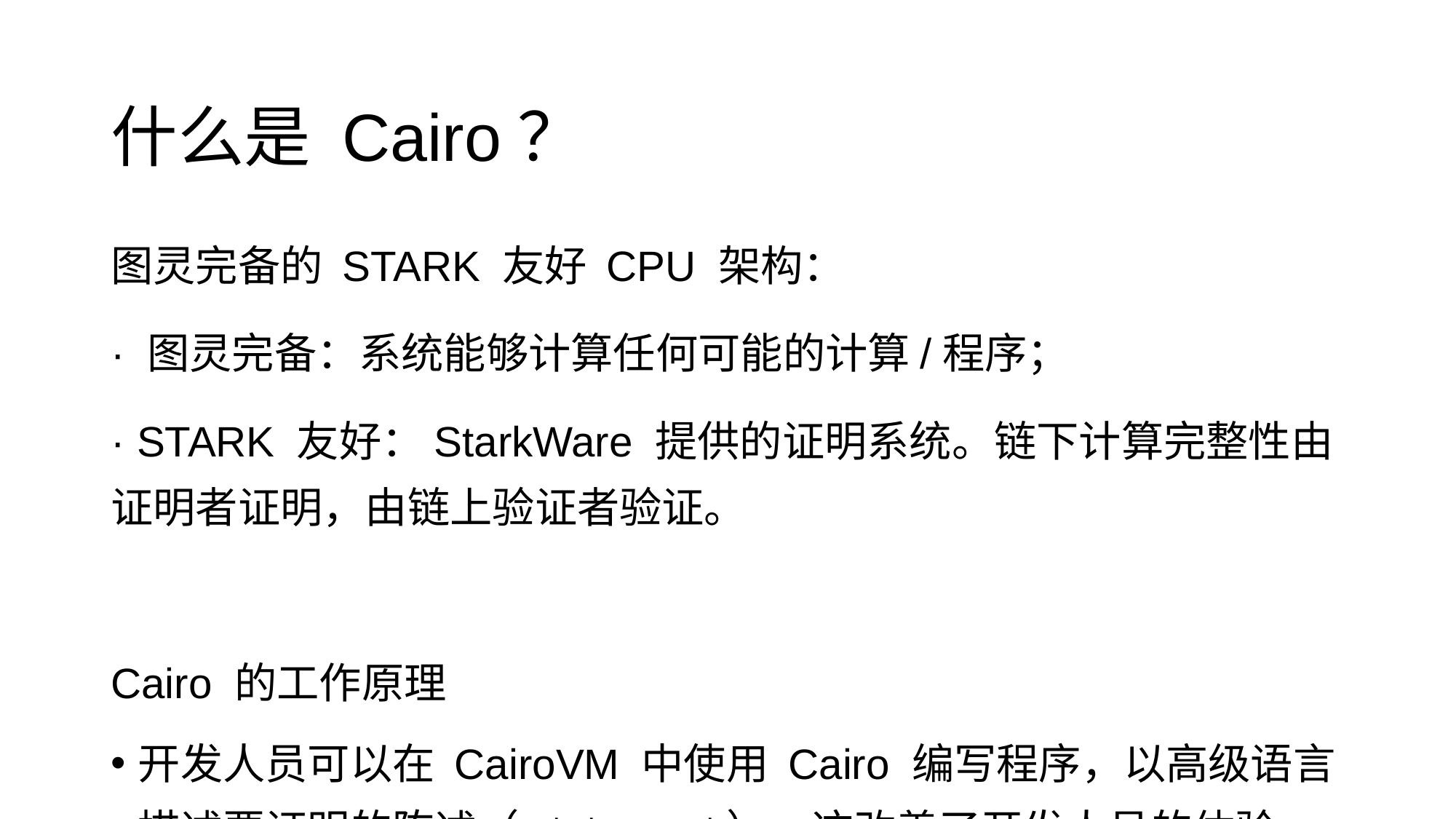

# 什么是 Cairo？
图灵完备的 STARK 友好 CPU 架构：
· 图灵完备：系统能够计算任何可能的计算/程序；
· STARK 友好：StarkWare 提供的证明系统。链下计算完整性由证明者证明，由链上验证者验证。

Cairo 的工作原理
开发人员可以在 CairoVM 中使用 Cairo 编写程序，以高级语言描述要证明的陈述（statement）。这改善了开发人员的体验，因为他们可以利用零知识证明（ZKP）的可扩展性，而无需学习如何编写复杂的电路。